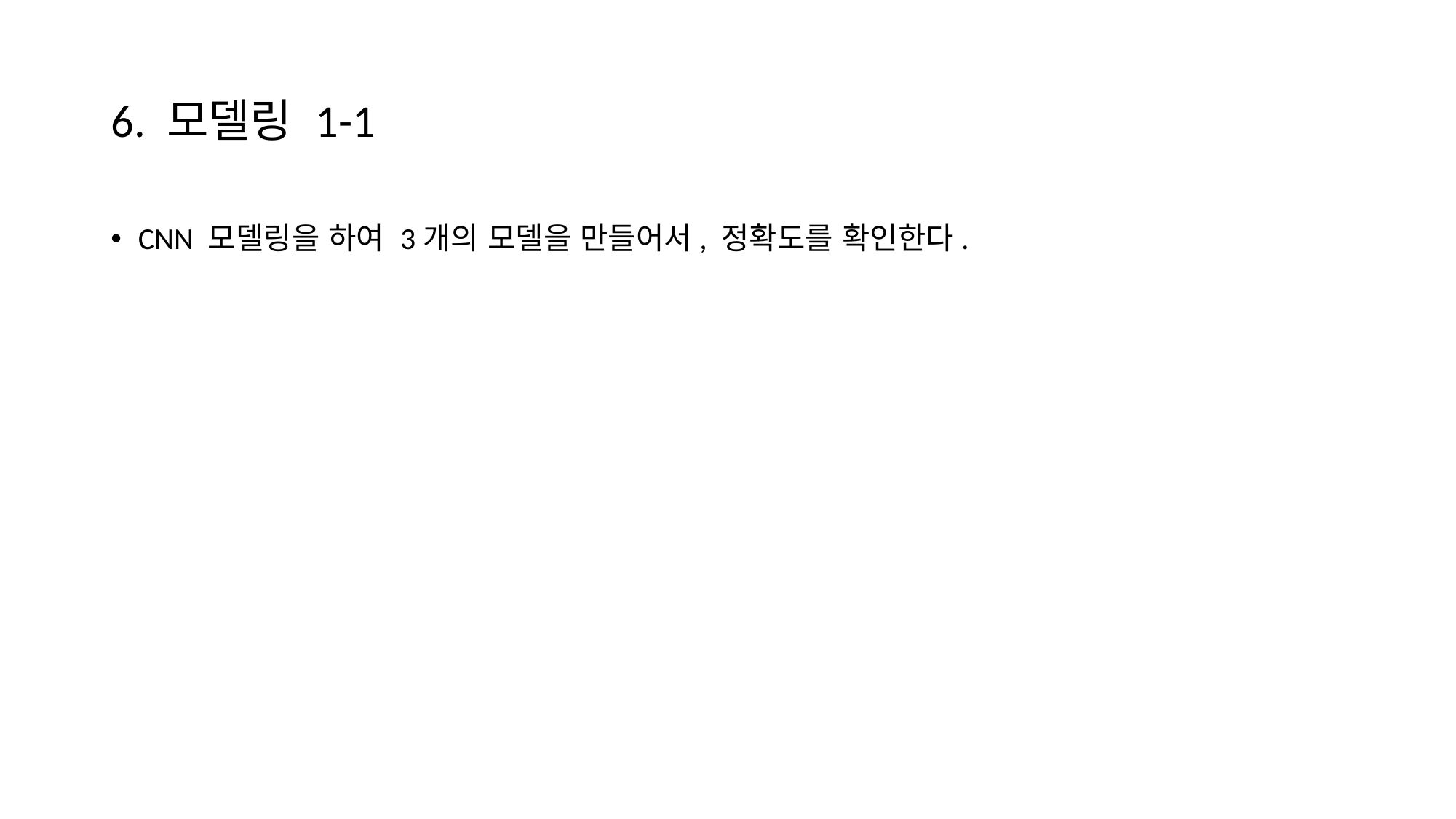

# 6. 모델링 1-1
CNN 모델링을 하여 3개의 모델을 만들어서, 정확도를 확인한다.